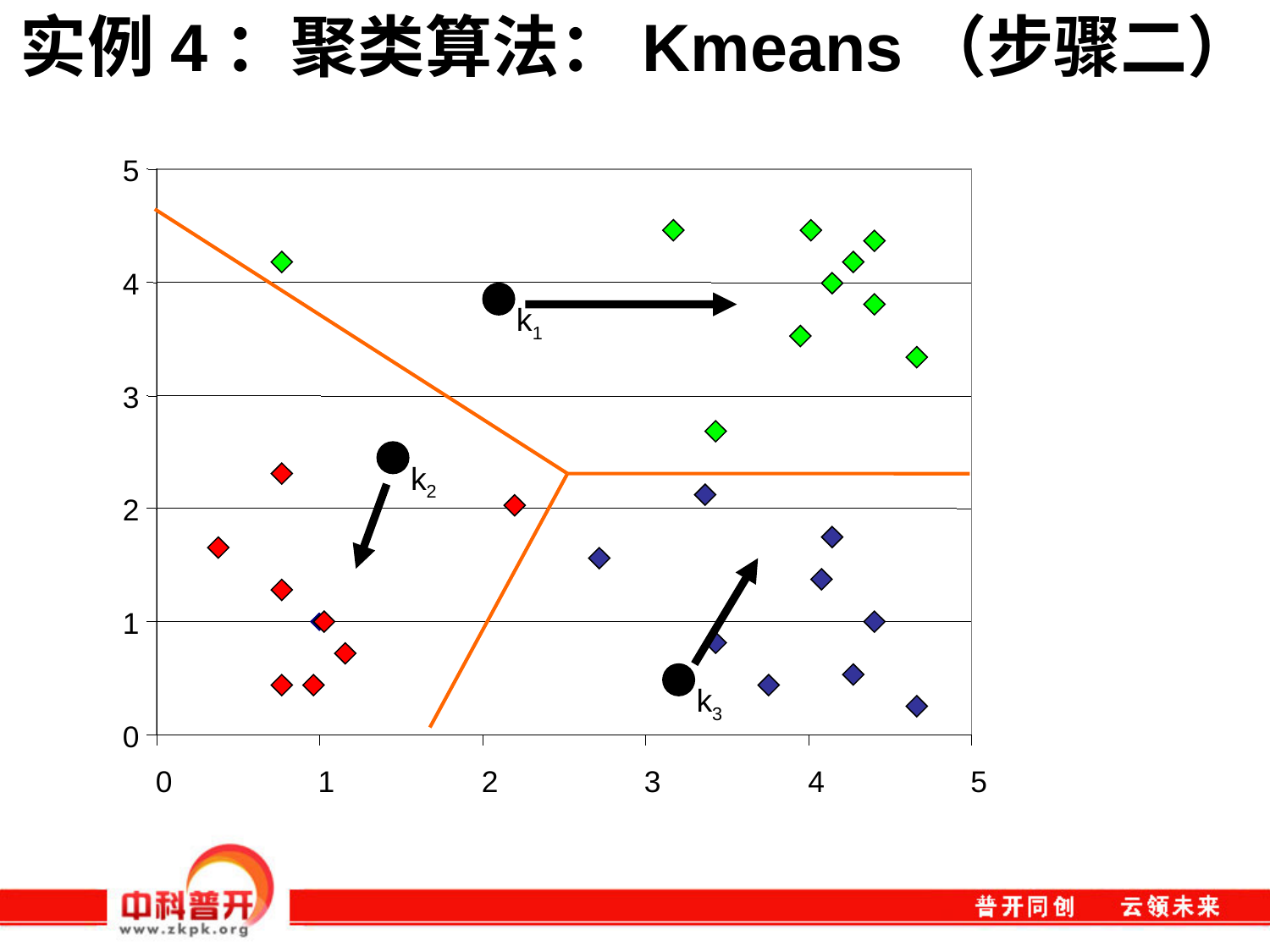

# 实例4：聚类算法：Kmeans（步骤二）
5

4

k1

3

k2

2

1

k3

0

0
1
2
3
4
5